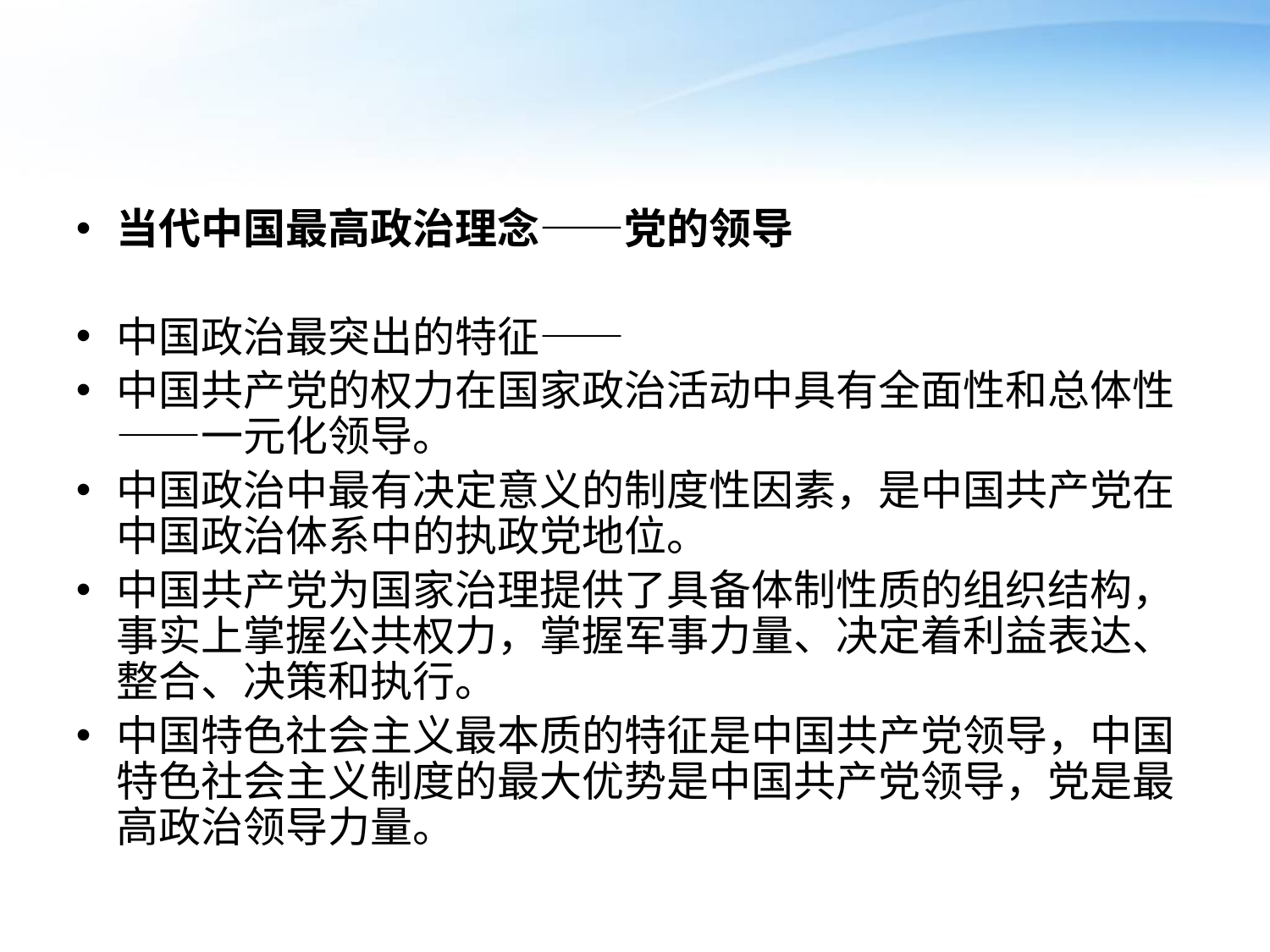

#
当代中国最高政治理念——党的领导

中国政治最突出的特征——
中国共产党的权力在国家政治活动中具有全面性和总体性——一元化领导。
中国政治中最有决定意义的制度性因素，是中国共产党在中国政治体系中的执政党地位。
中国共产党为国家治理提供了具备体制性质的组织结构，事实上掌握公共权力，掌握军事力量、决定着利益表达、整合、决策和执行。
中国特色社会主义最本质的特征是中国共产党领导，中国特色社会主义制度的最大优势是中国共产党领导，党是最高政治领导力量。